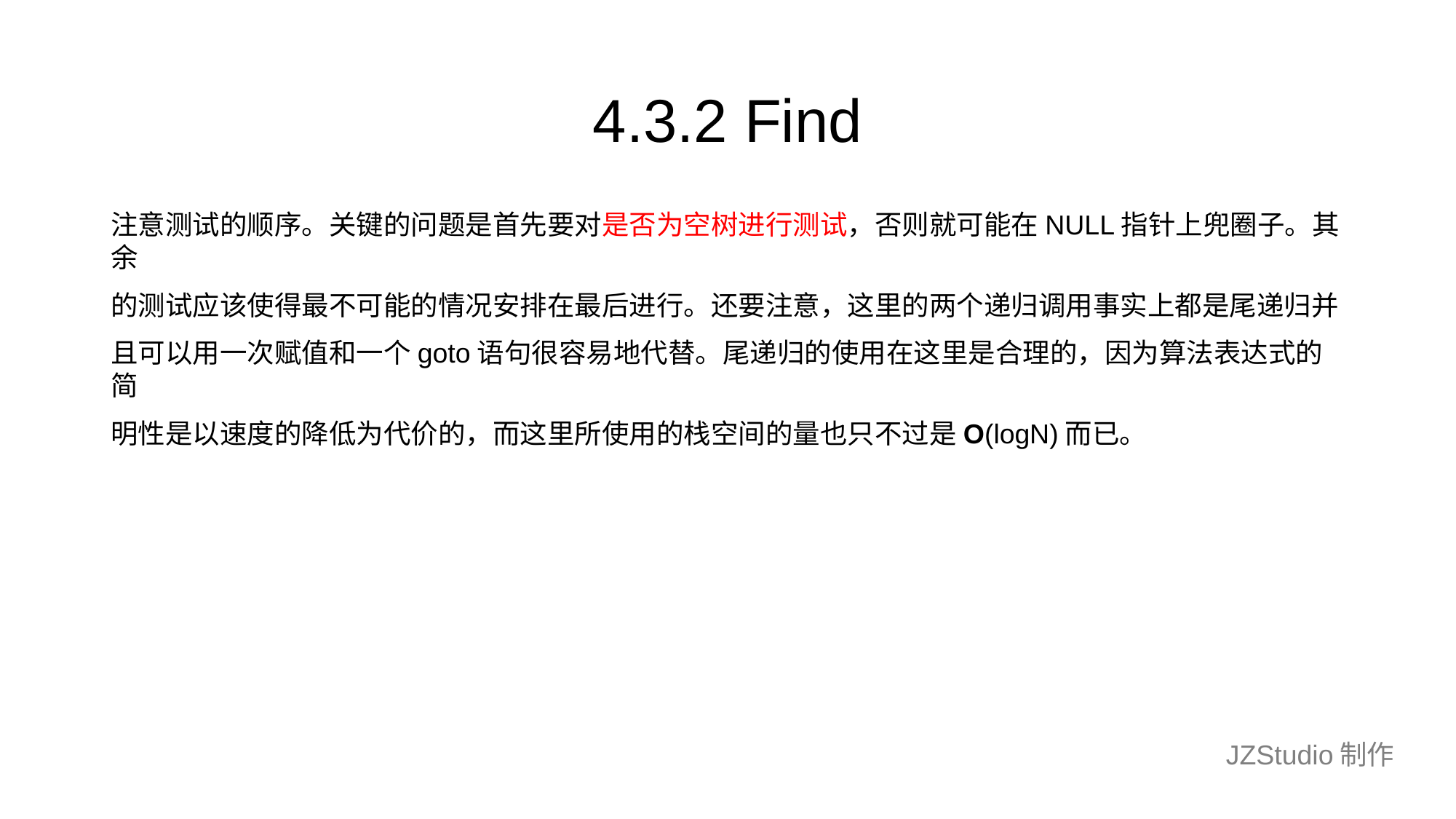

# 4.3.2 Find
注意测试的顺序。关键的问题是首先要对是否为空树进行测试，否则就可能在NULL指针上兜圈子。其余
的测试应该使得最不可能的情况安排在最后进行。还要注意，这里的两个递归调用事实上都是尾递归并
且可以用一次赋值和一个goto语句很容易地代替。尾递归的使用在这里是合理的，因为算法表达式的简
明性是以速度的降低为代价的，而这里所使用的栈空间的量也只不过是O(logN)而已。